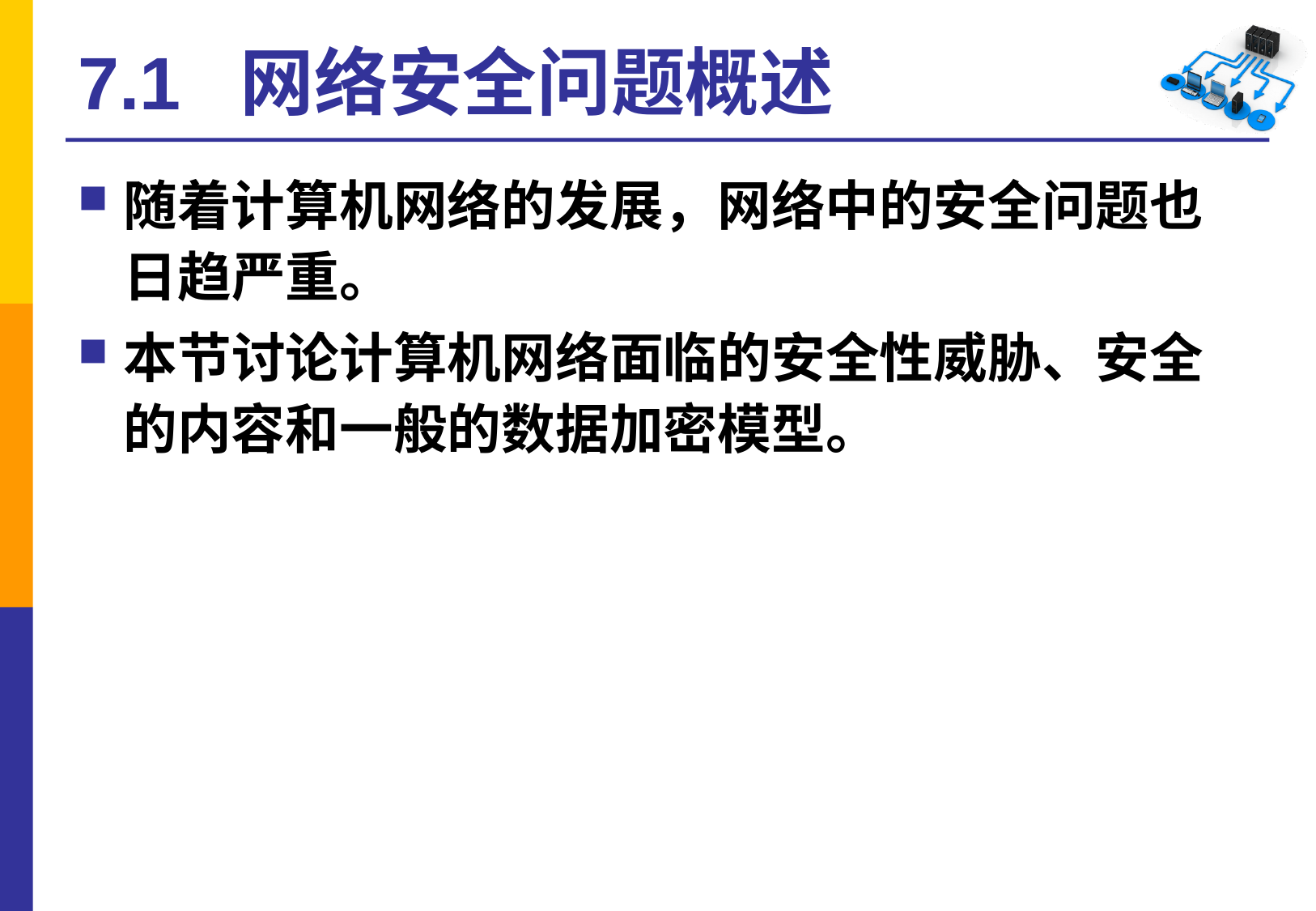

# 7.1  网络安全问题概述
随着计算机网络的发展，网络中的安全问题也日趋严重。
本节讨论计算机网络面临的安全性威胁、安全的内容和一般的数据加密模型。